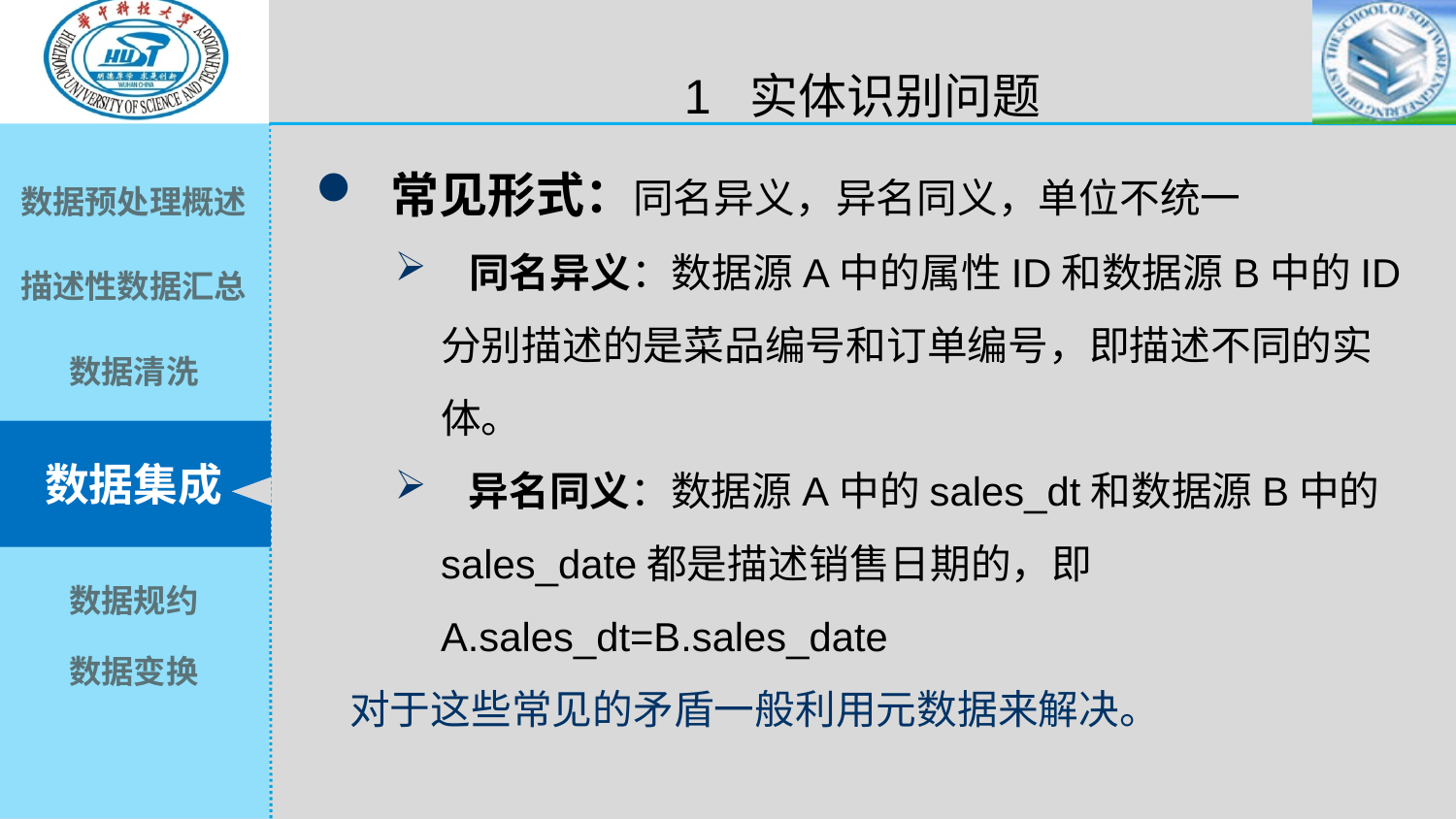

1  实体识别问题
 常见形式：同名异义，异名同义，单位不统一
  同名异义：数据源A中的属性ID和数据源B中的ID分别描述的是菜品编号和订单编号，即描述不同的实体。
  异名同义：数据源A中的sales_dt和数据源B中的sales_date都是描述销售日期的，即A.sales_dt=B.sales_date
     对于这些常见的矛盾一般利用元数据来解决。